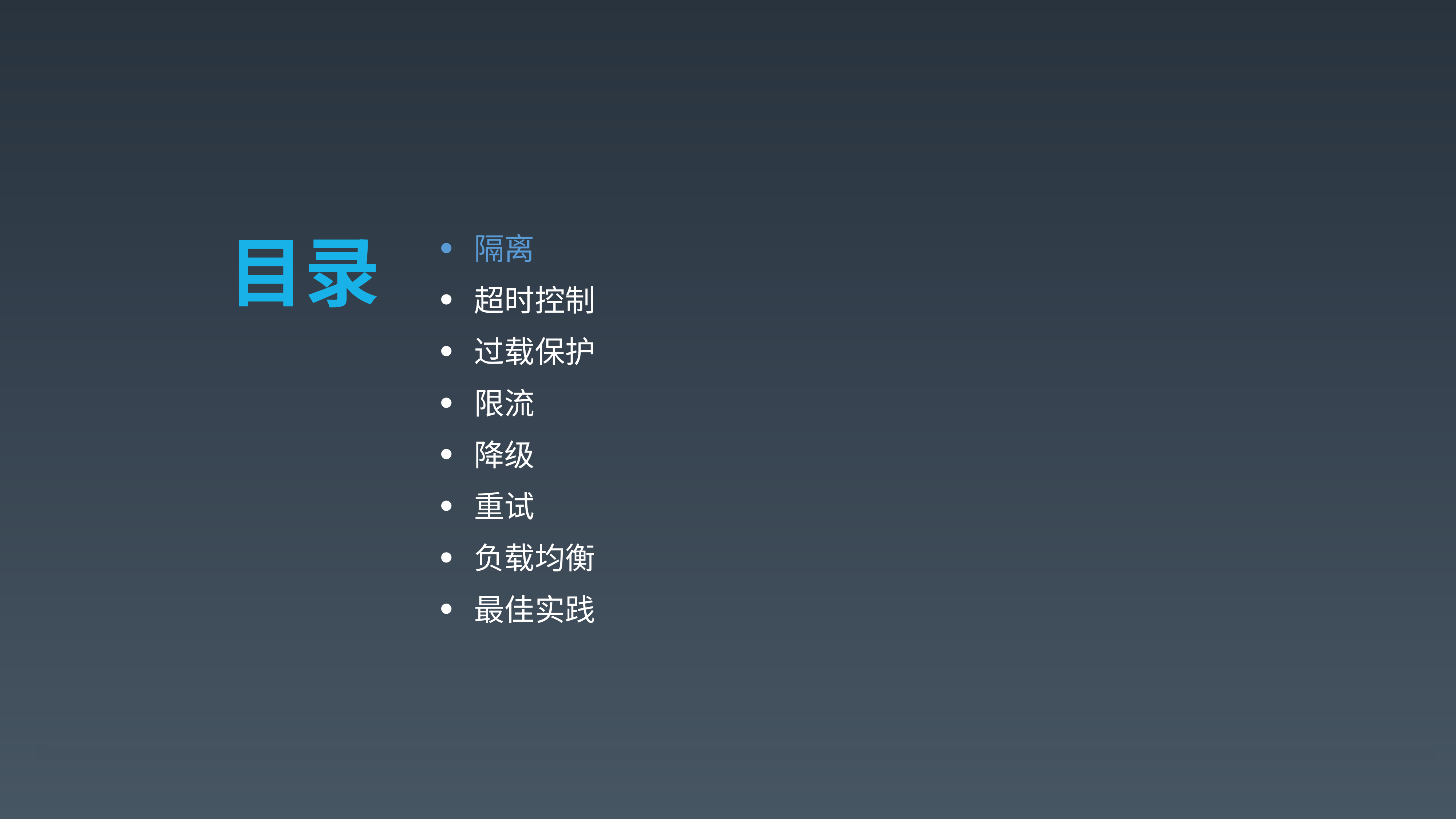

隔离
超时控制
过载保护
限流
降级
重试
负载均衡
最佳实践